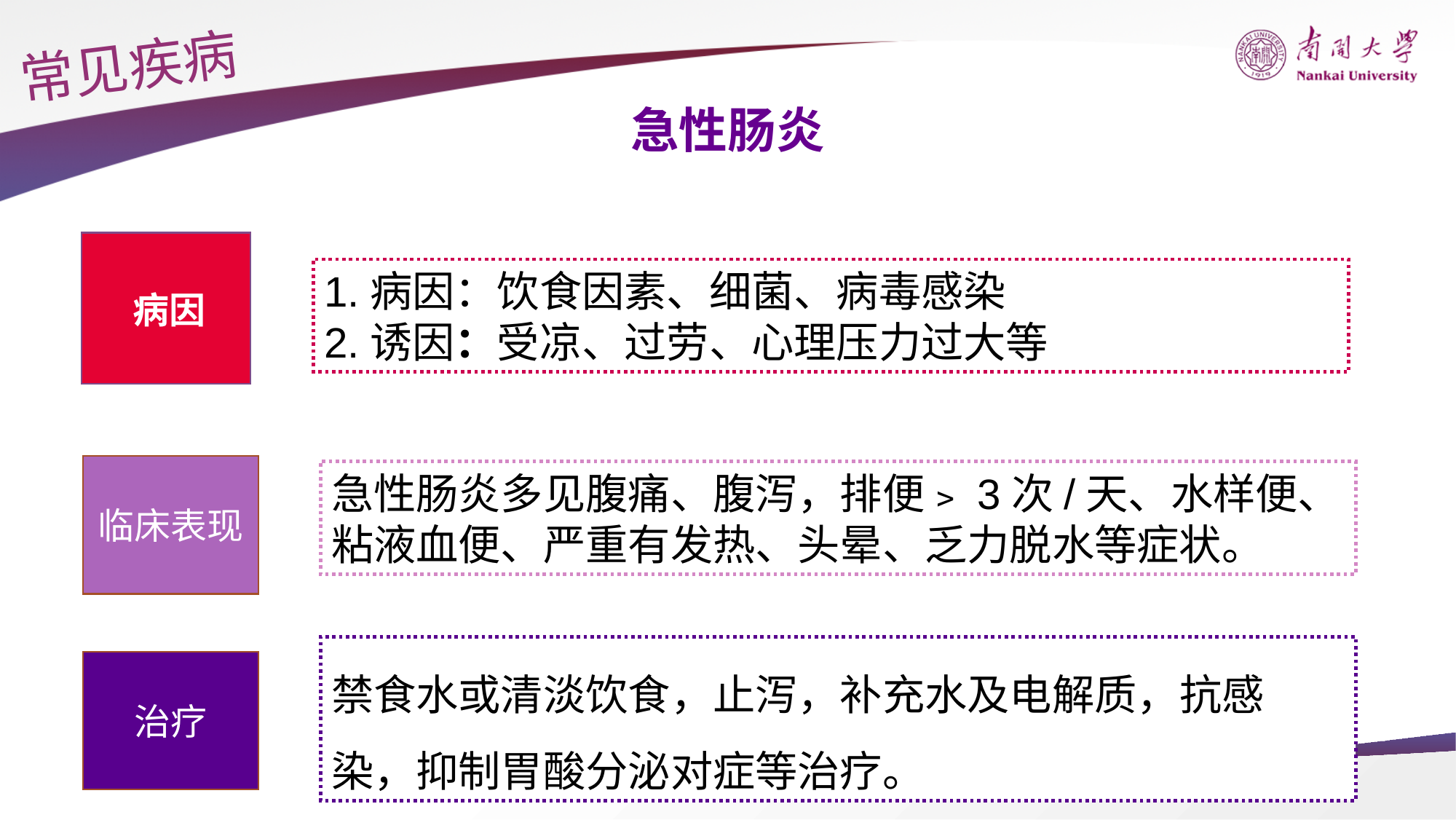

常见疾病
急性肠炎

1.病因：饮食因素、细菌、病毒感染
2.诱因：受凉、过劳、心理压力过大等
 病因
临床表现
急性肠炎多见腹痛、腹泻，排便﹥3次/天、水样便、粘液血便、严重有发热、头晕、乏力脱水等症状。
禁食水或清淡饮食，止泻，补充水及电解质，抗感染，抑制胃酸分泌对症等治疗。
治疗
38